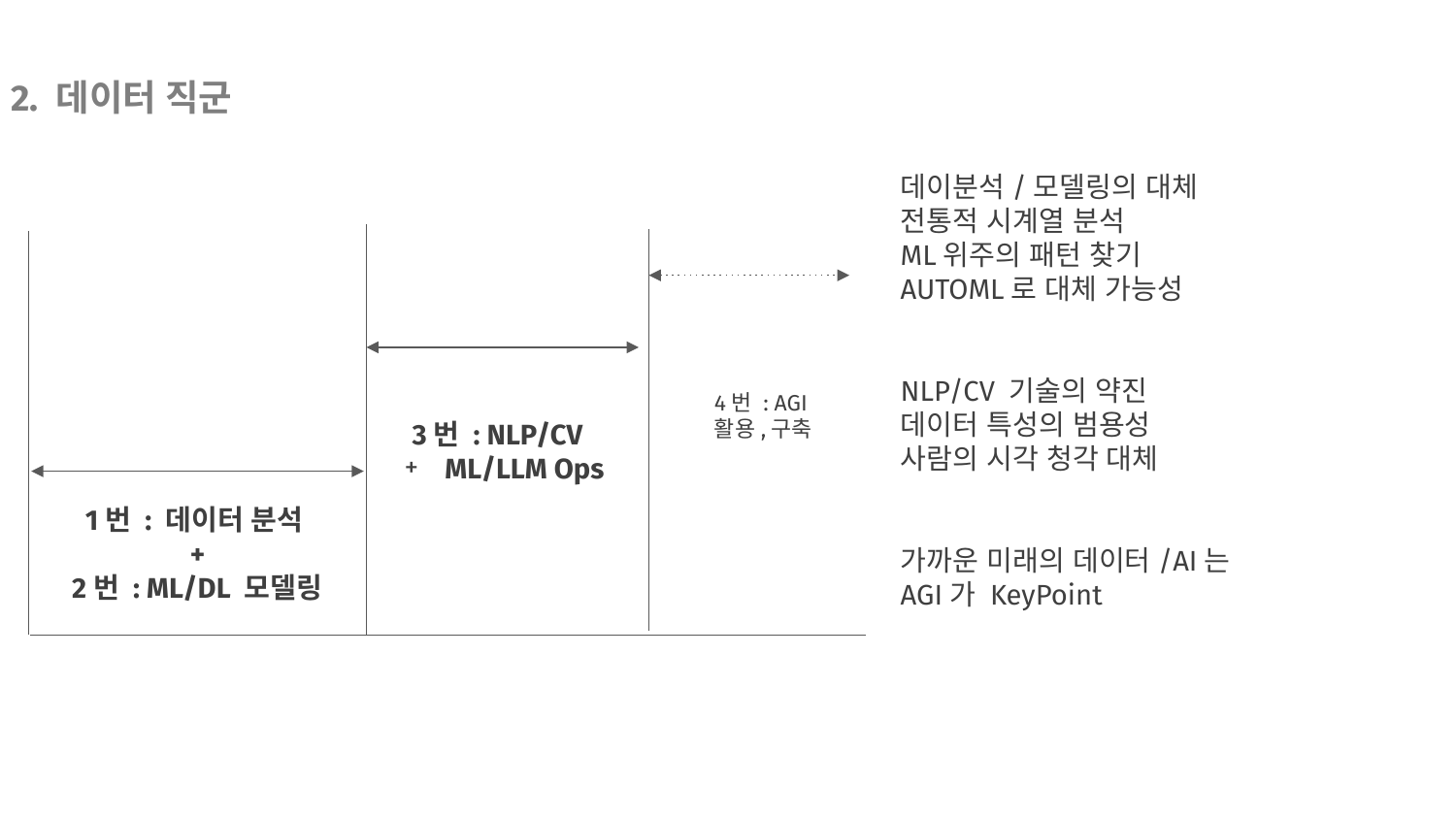

2. 데이터 직군
데이분석/모델링의 대체
전통적 시계열 분석
ML위주의 패턴 찾기
AUTOML로 대체 가능성

NLP/CV 기술의 약진
데이터 특성의 범용성
사람의 시각 청각 대체

가까운 미래의 데이터/AI는 AGI가 KeyPoint
4번 : AGI
활용,구축
3번 : NLP/CV
ML/LLM Ops
1번 : 데이터 분석
+
2번 : ML/DL 모델링